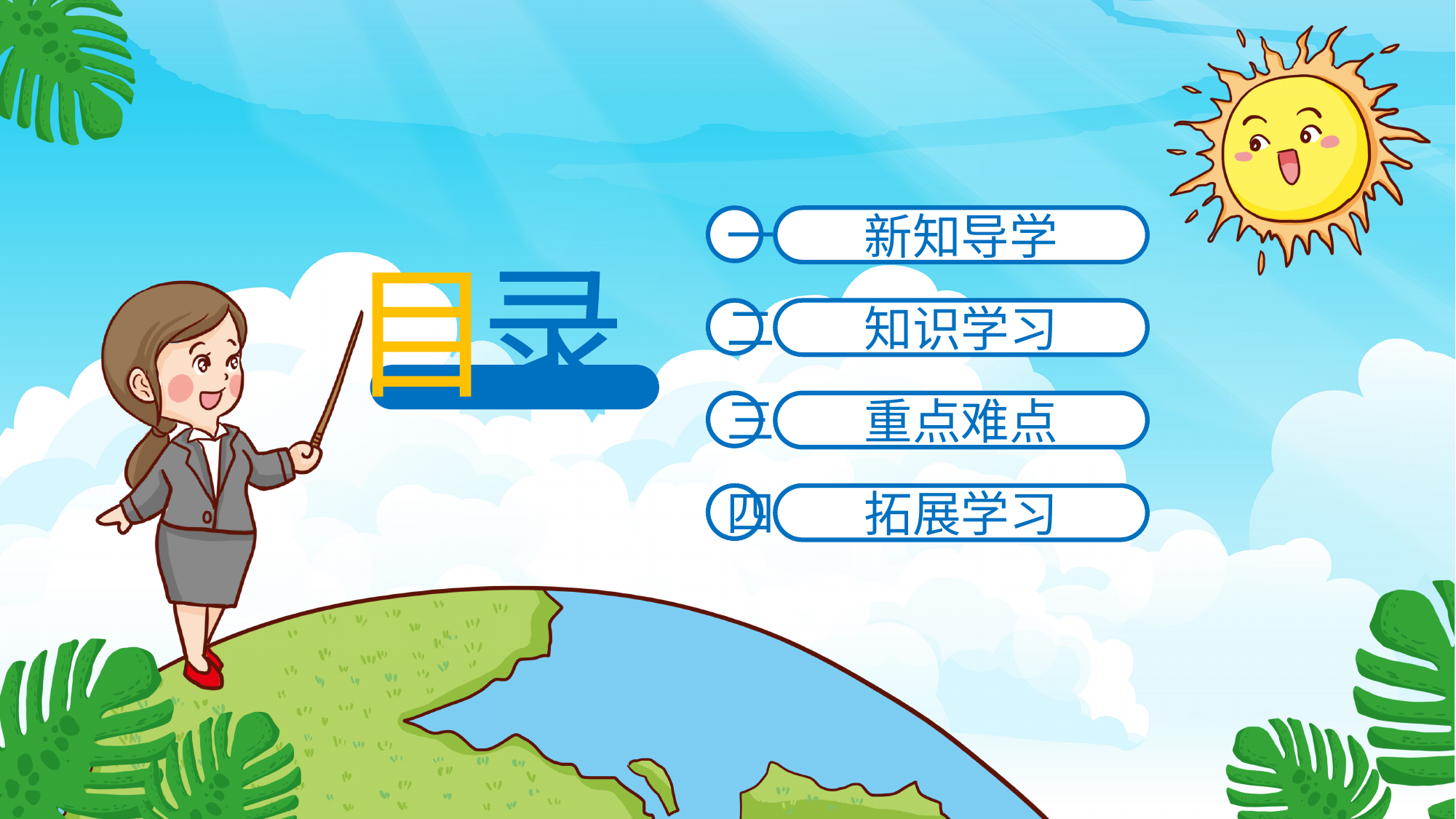

一
新知导学
目
录

二
知识学习
三
重点难点
四
拓展学习